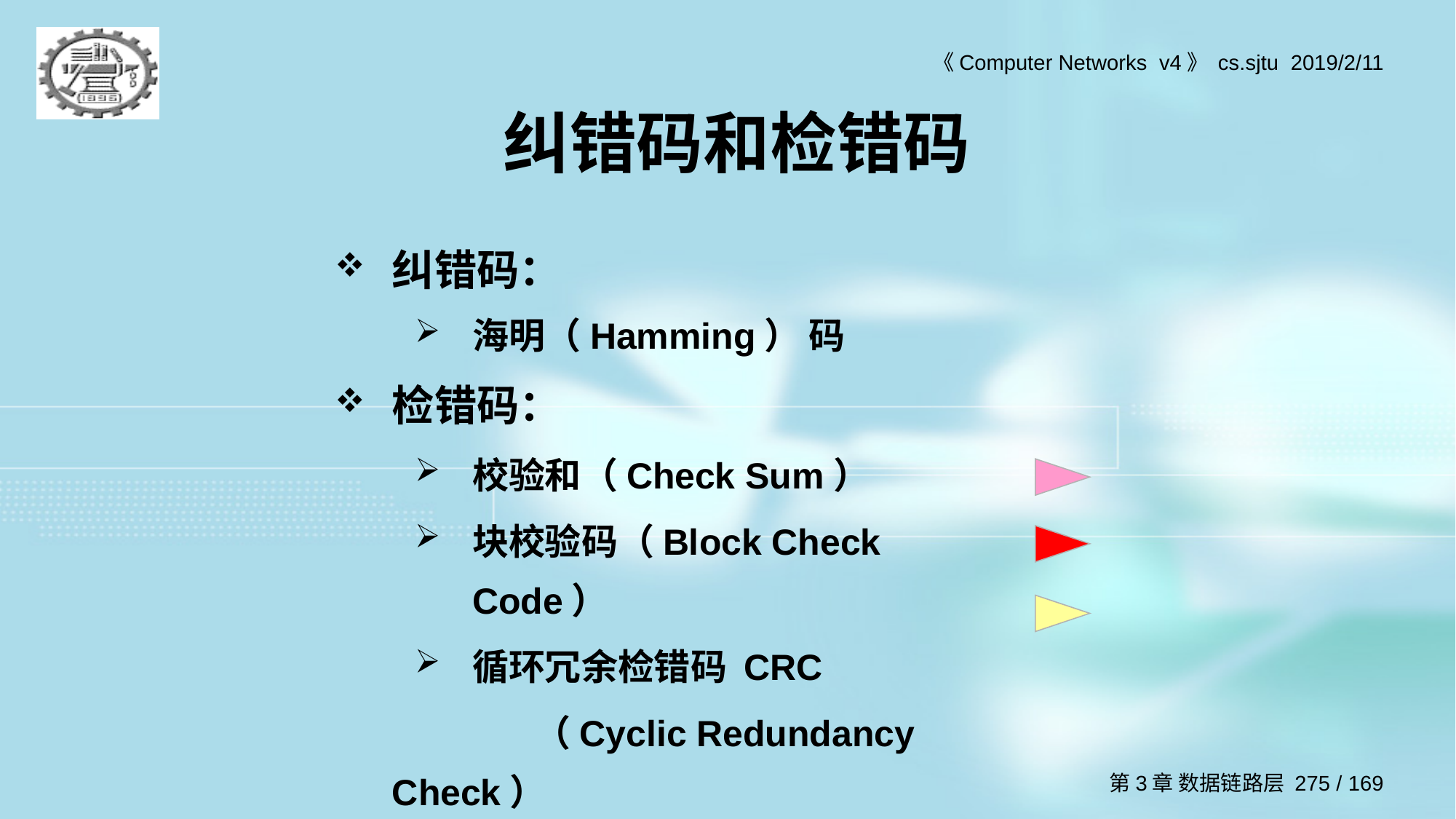

# 纠错码和检错码
纠错码：
海明（Hamming） 码
检错码：
校验和（Check Sum）
块校验码（Block Check Code）
循环冗余检错码 CRC
		   （Cyclic Redundancy Check）